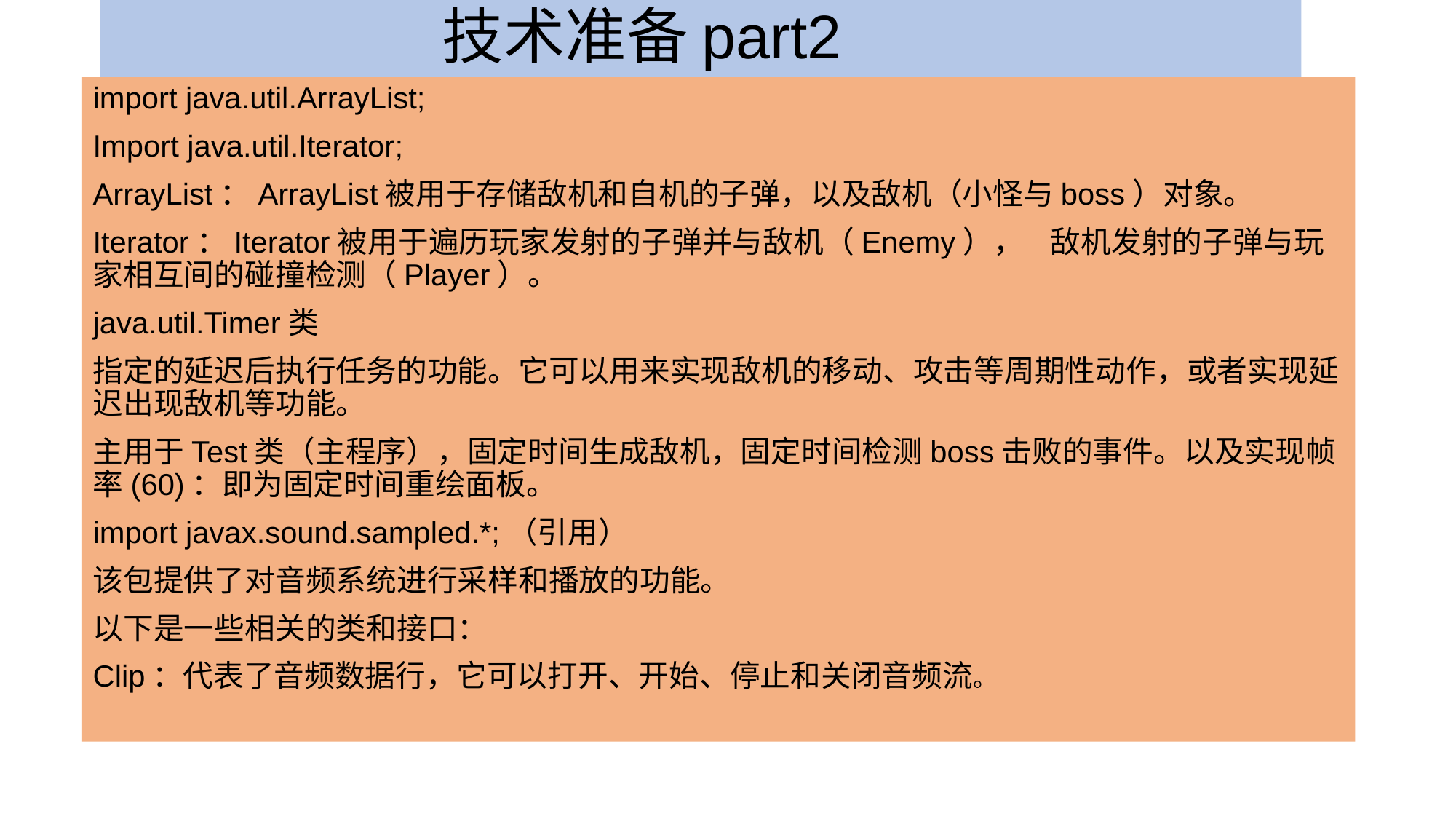

# 技术准备part2
import java.util.ArrayList;
Import java.util.Iterator;
ArrayList：ArrayList被用于存储敌机和自机的子弹，以及敌机（小怪与boss）对象。
Iterator：Iterator被用于遍历玩家发射的子弹并与敌机（Enemy），    敌机发射的子弹与玩家相互间的碰撞检测（Player）。
java.util.Timer类
指定的延迟后执行任务的功能。它可以用来实现敌机的移动、攻击等周期性动作，或者实现延迟出现敌机等功能。
主用于Test类（主程序），固定时间生成敌机，固定时间检测boss击败的事件。以及实现帧率(60)：即为固定时间重绘面板。
import javax.sound.sampled.*;（引用）
该包提供了对音频系统进行采样和播放的功能。
以下是一些相关的类和接口：
Clip：代表了音频数据行，它可以打开、开始、停止和关闭音频流。